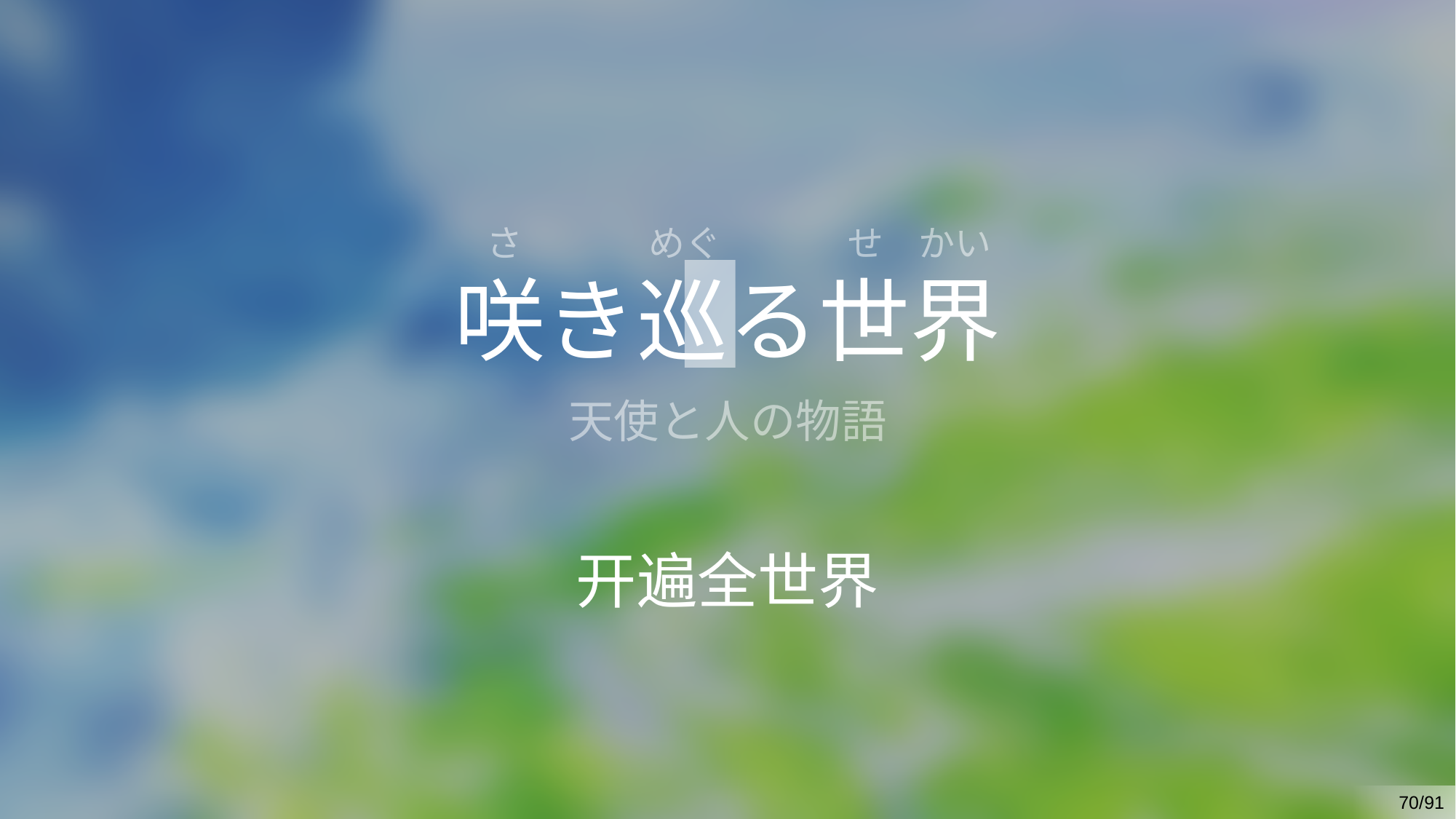

かい
さ
めぐ
せ
咲き巡る世界

天使と人の物語
开遍全世界